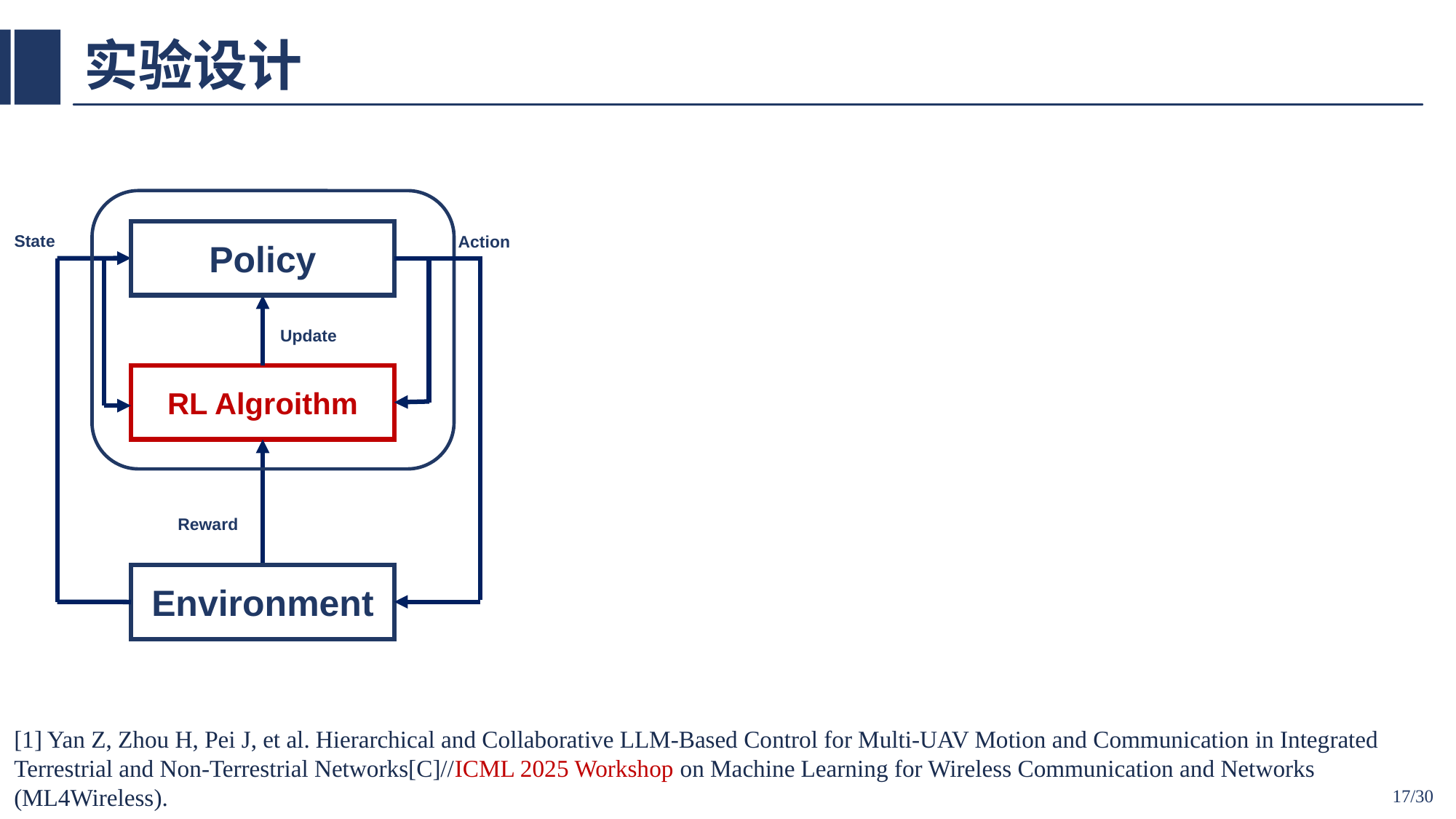

# 实验设计

State
Action
Policy
Update
RL Algroithm
Reward
Environment
[1] Yan Z, Zhou H, Pei J, et al. Hierarchical and Collaborative LLM-Based Control for Multi-UAV Motion and Communication in Integrated Terrestrial and Non-Terrestrial Networks[C]//ICML 2025 Workshop on Machine Learning for Wireless Communication and Networks (ML4Wireless).
17/30